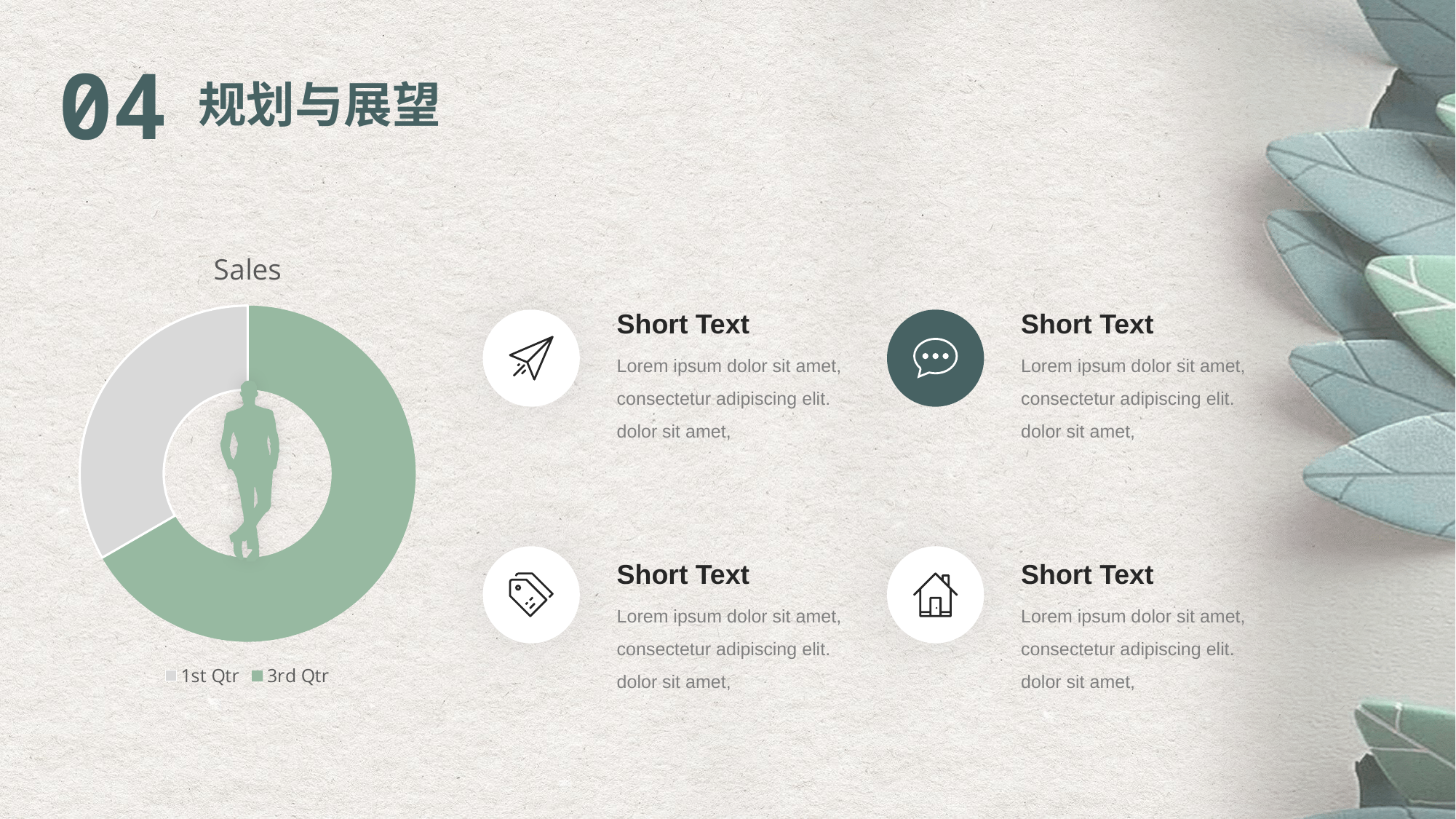

04
规划与展望

### Chart:

| Category | Sales |
|---|---|
| 1st Qtr | None |
| 2nd Qtr | None |
| 3rd Qtr | 4.4 |
| 4th Qtr | 2.2 |
Short Text
Lorem ipsum dolor sit amet, consectetur adipiscing elit. dolor sit amet,
Short Text
Lorem ipsum dolor sit amet, consectetur adipiscing elit. dolor sit amet,

Short Text
Lorem ipsum dolor sit amet, consectetur adipiscing elit. dolor sit amet,
Short Text
Lorem ipsum dolor sit amet, consectetur adipiscing elit. dolor sit amet,